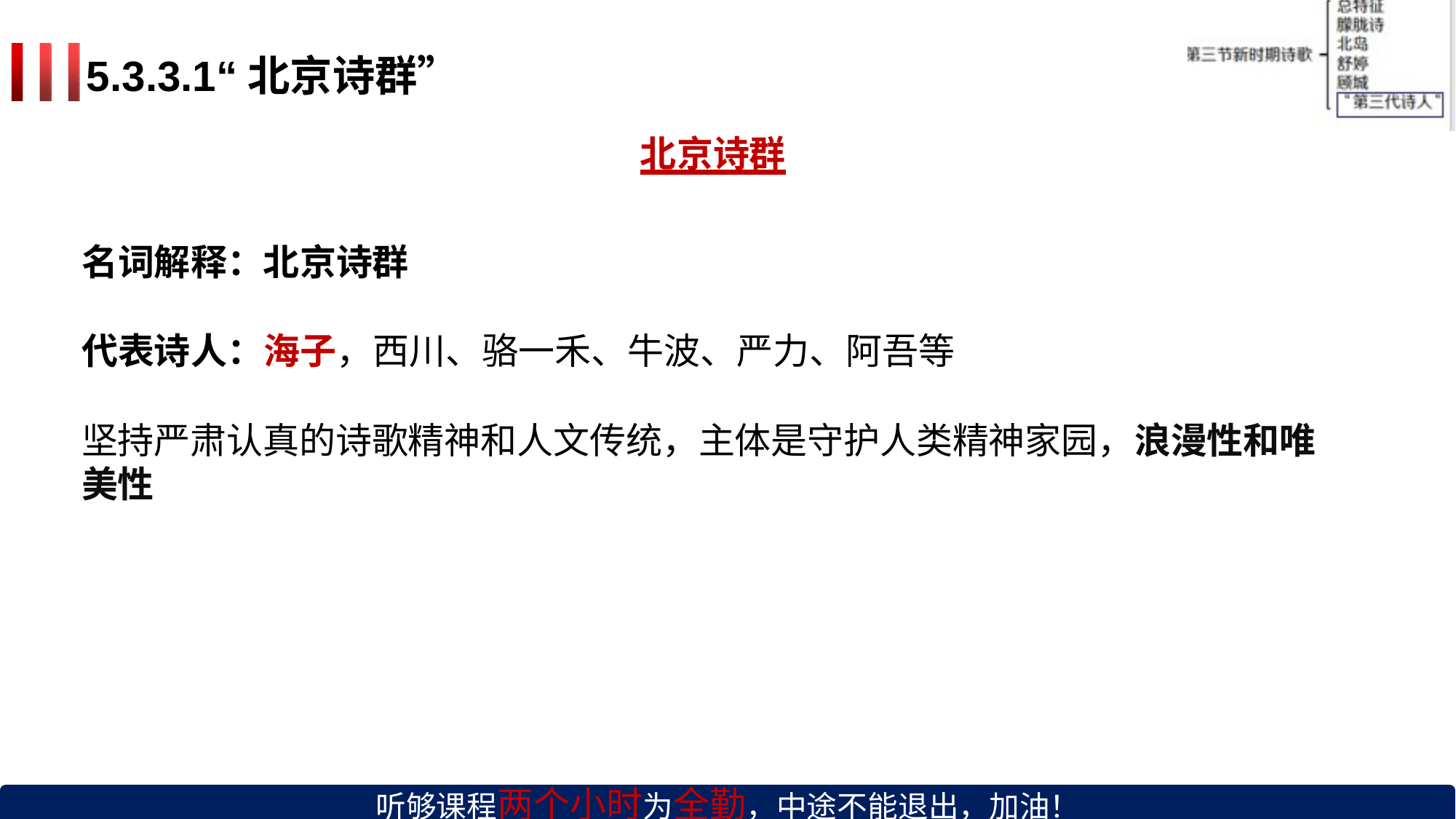

# 5.3.3.1“北京诗群”
北京诗群

名词解释：北京诗群

代表诗人：海子，西川、骆一禾、牛波、严力、阿吾等

坚持严肃认真的诗歌精神和人文传统，主体是守护人类精神家园，浪漫性和唯美性

听够课程两个小时为全勤，中途不能退出，加油！